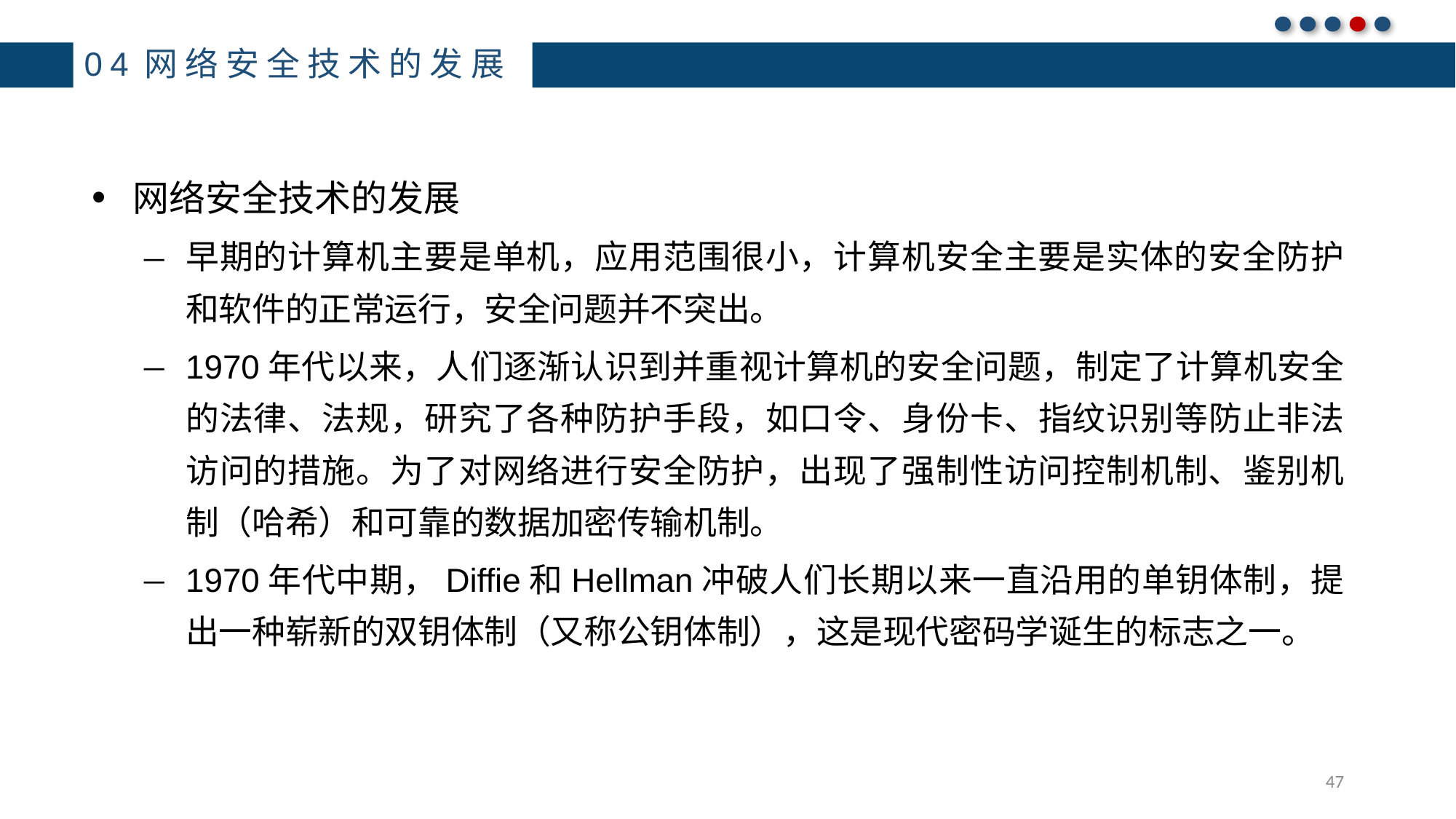

# 04网络安全技术的发展
网络安全技术的发展
早期的计算机主要是单机，应用范围很小，计算机安全主要是实体的安全防护和软件的正常运行，安全问题并不突出。
1970年代以来，人们逐渐认识到并重视计算机的安全问题，制定了计算机安全的法律、法规，研究了各种防护手段，如口令、身份卡、指纹识别等防止非法访问的措施。为了对网络进行安全防护，出现了强制性访问控制机制、鉴别机制（哈希）和可靠的数据加密传输机制。
1970年代中期，Diffie和Hellman冲破人们长期以来一直沿用的单钥体制，提出一种崭新的双钥体制（又称公钥体制），这是现代密码学诞生的标志之一。
47